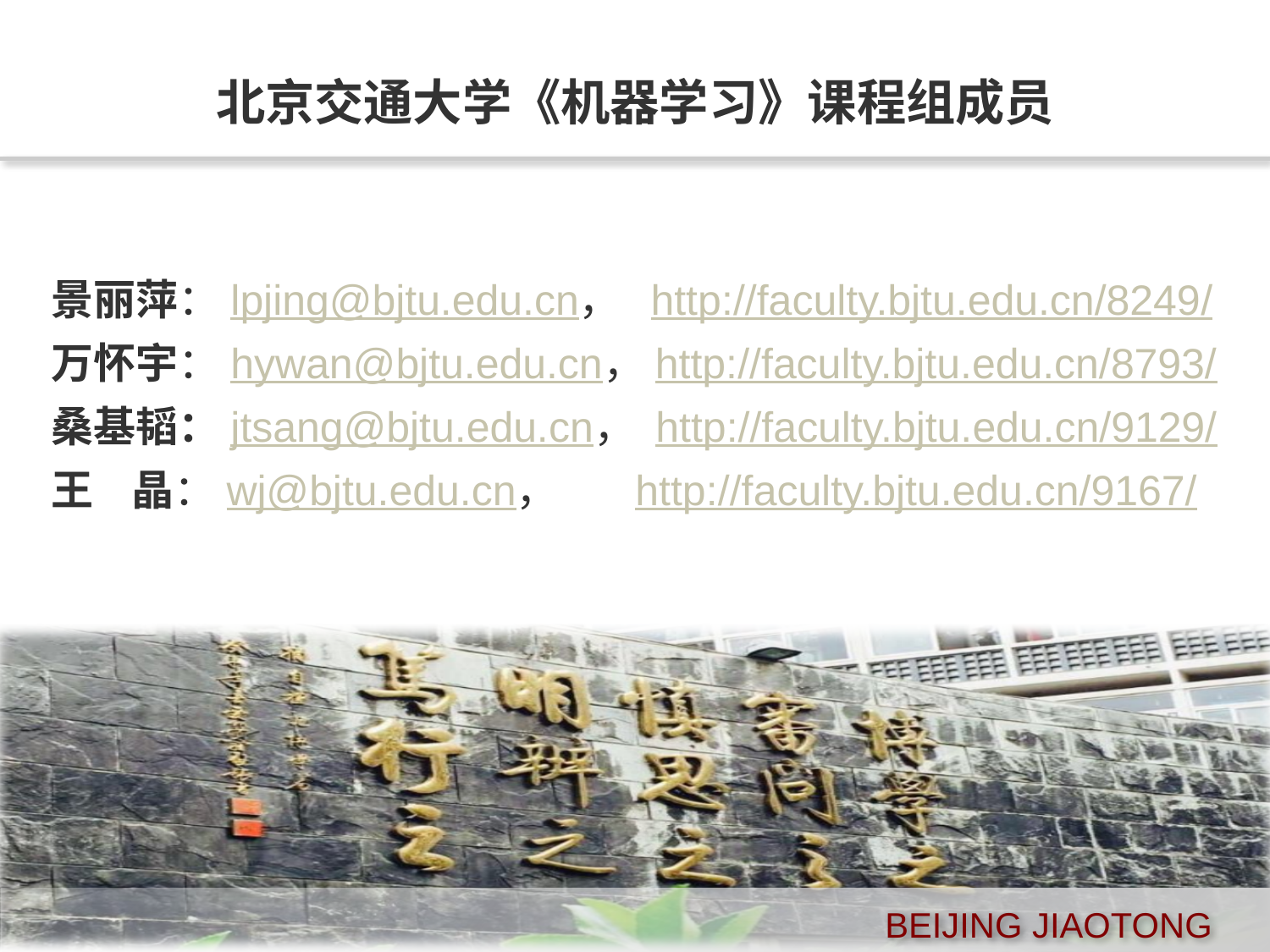

北京交通大学《机器学习》课程组成员
景丽萍：lpjing@bjtu.edu.cn，  http://faculty.bjtu.edu.cn/8249/
万怀宇：hywan@bjtu.edu.cn，http://faculty.bjtu.edu.cn/8793/
桑基韬：jtsang@bjtu.edu.cn， http://faculty.bjtu.edu.cn/9129/
王    晶：wj@bjtu.edu.cn，       http://faculty.bjtu.edu.cn/9167/